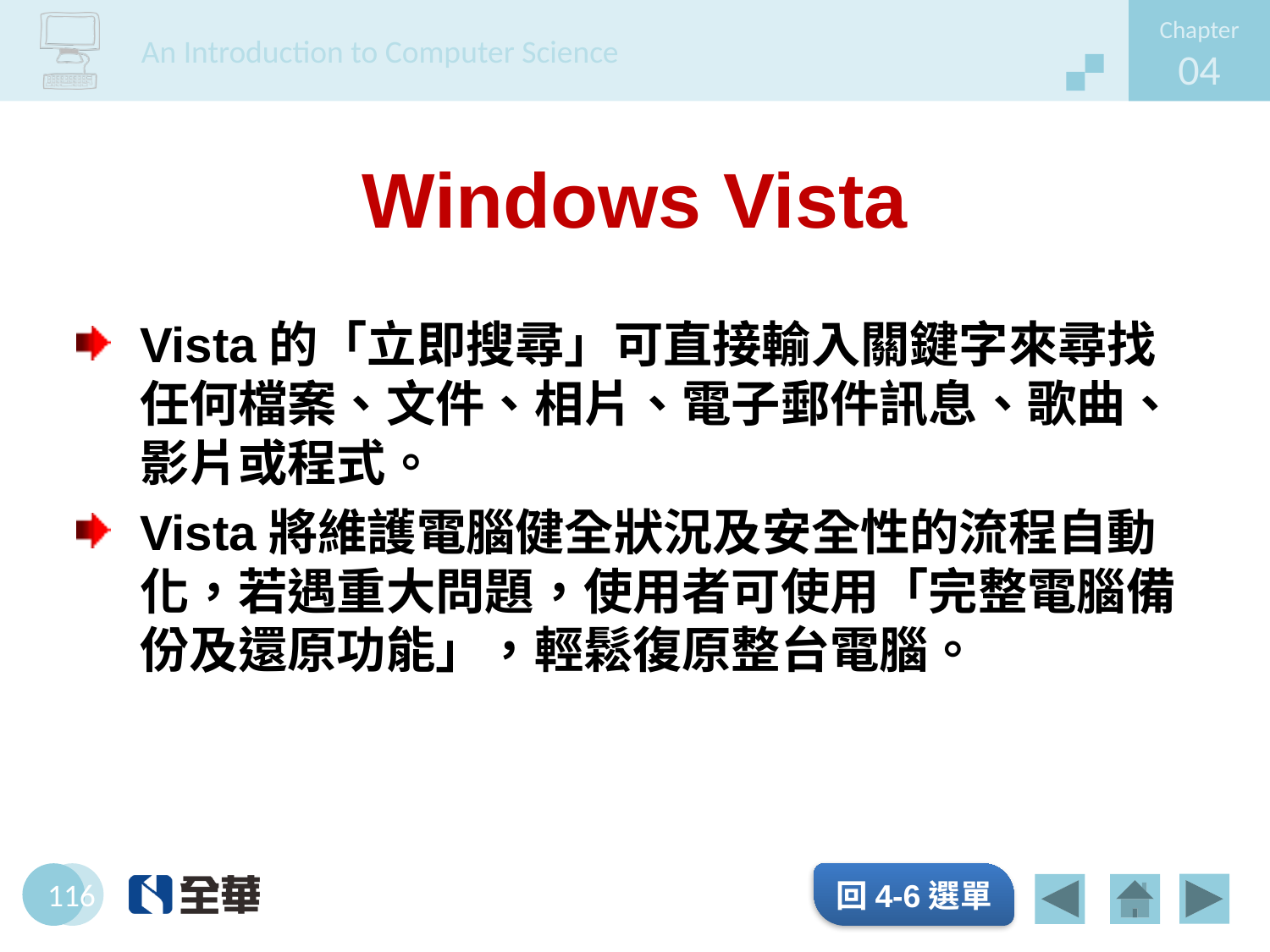

# Windows Vista
Vista的「立即搜尋」可直接輸入關鍵字來尋找任何檔案、文件、相片、電子郵件訊息、歌曲、影片或程式。
Vista將維護電腦健全狀況及安全性的流程自動化，若遇重大問題，使用者可使用「完整電腦備份及還原功能」，輕鬆復原整台電腦。
回4-6選單